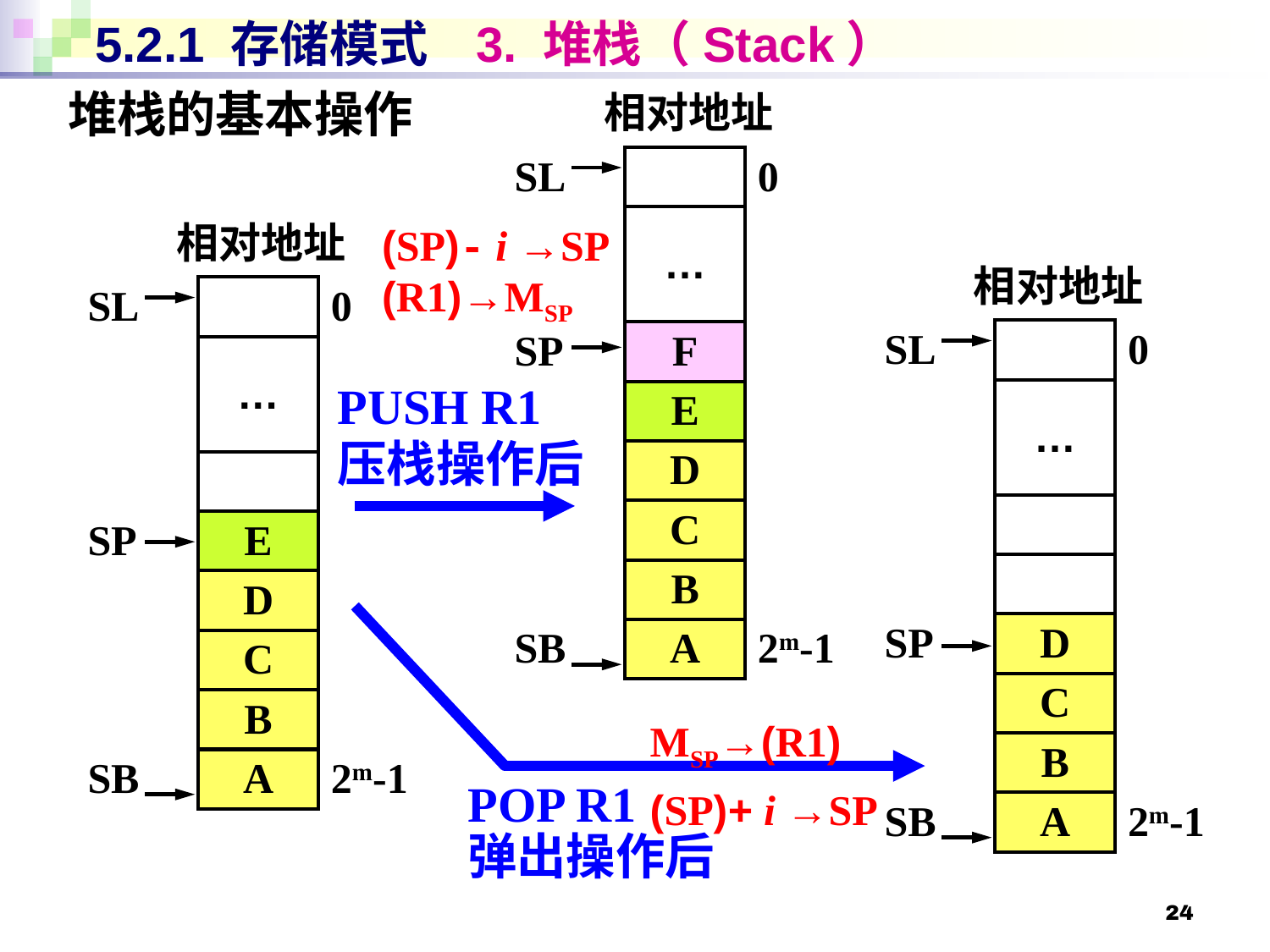

# 5.2.1 存储模式	3. 堆栈（Stack）
| 相对地址 |  |  |
| --- | --- | --- |
| SL |  | 0 |
|  | … |  |
| SP | F |  |
|  | E |  |
|  | D |  |
|  | C |  |
|  | B |  |
| SB | A | 2m-1 |
堆栈的基本操作
| 相对地址 |  |  |
| --- | --- | --- |
| SL |  | 0 |
|  | … |  |
|  |  |  |
| SP | E |  |
|  | D |  |
|  | C |  |
|  | B |  |
| SB | A | 2m-1 |
(SP)- i →SP
(R1)→MSP
| 相对地址 |  |  |
| --- | --- | --- |
| SL |  | 0 |
|  | … |  |
|  |  |  |
|  |  |  |
| SP | D |  |
|  | C |  |
|  | B |  |
| SB | A | 2m-1 |
PUSH R1
压栈操作后
MSP→(R1)
(SP)+ i →SP
POP R1
弹出操作后
24